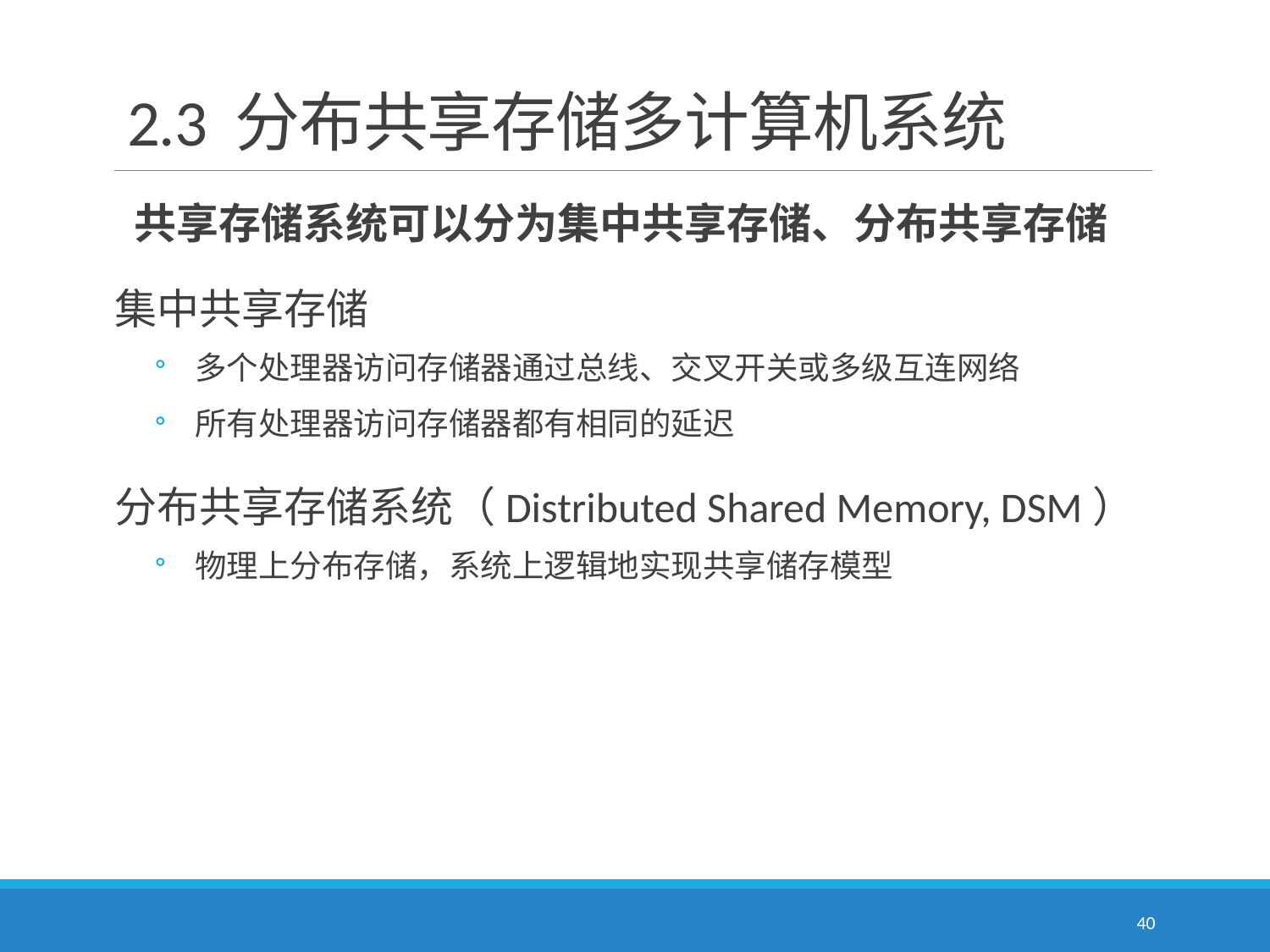

# 2.3 分布共享存储多计算机系统
 共享存储系统可以分为集中共享存储、分布共享存储
集中共享存储
多个处理器访问存储器通过总线、交叉开关或多级互连网络
所有处理器访问存储器都有相同的延迟
分布共享存储系统（Distributed Shared Memory, DSM）
物理上分布存储，系统上逻辑地实现共享储存模型
40